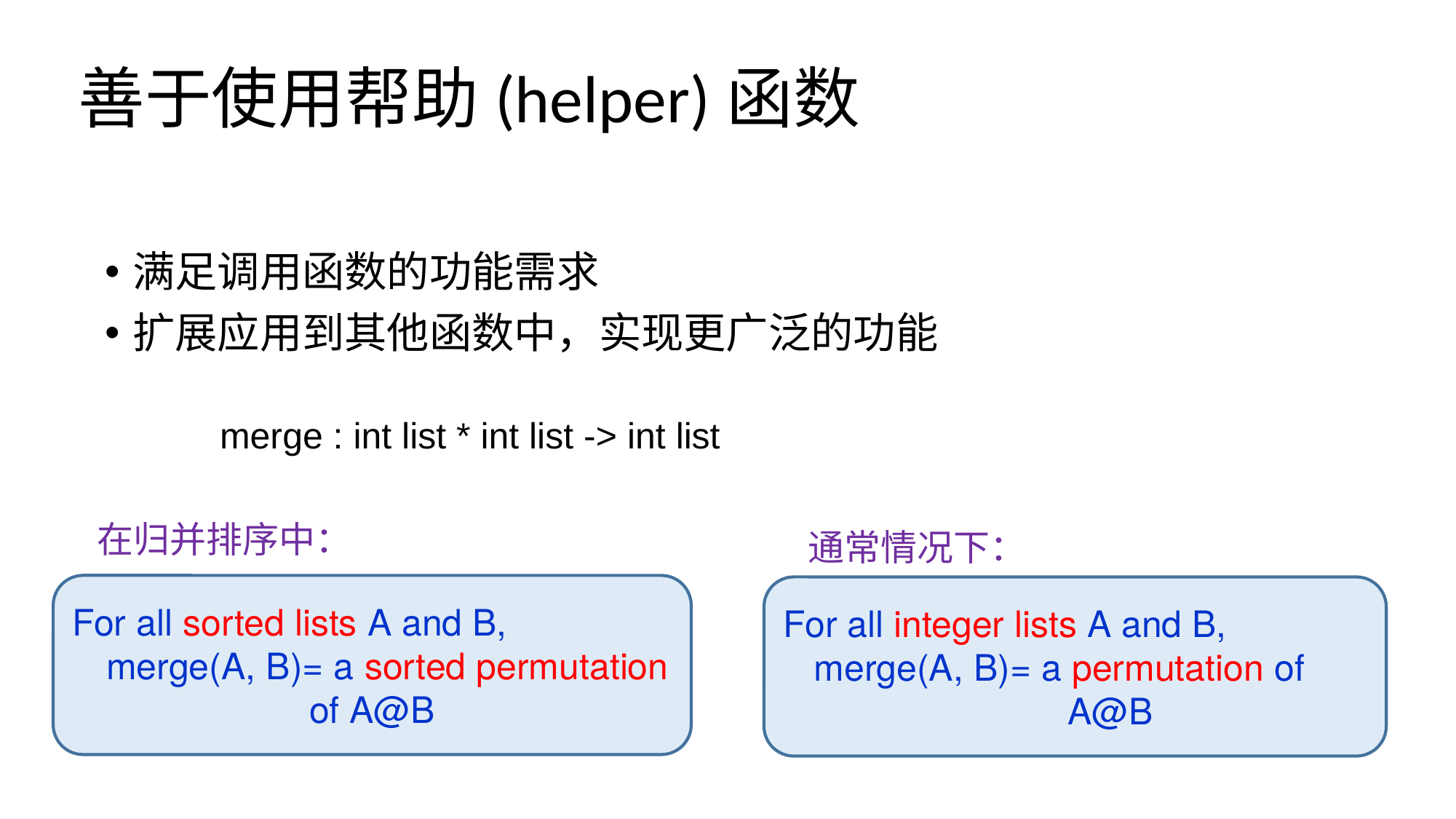

# 善于使用帮助(helper)函数
满足调用函数的功能需求
扩展应用到其他函数中，实现更广泛的功能
merge : int list * int list -> int list
在归并排序中：
通常情况下：
For all sorted lists A and B,
   merge(A, B)= a sorted permutation of A@B
For all integer lists A and B,
   merge(A, B)= a permutation of
                            A@B